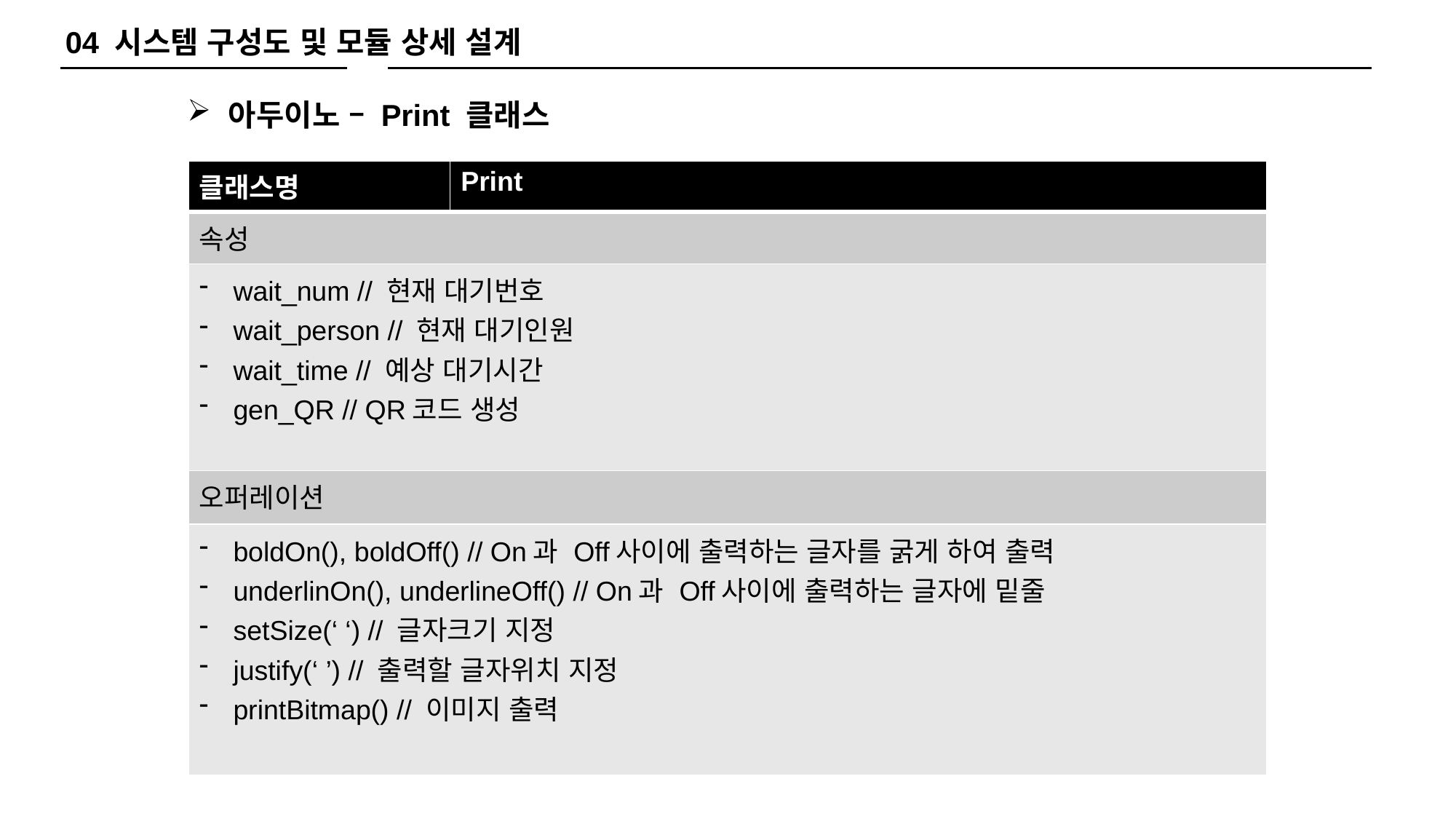

04 시스템 구성도 및 모듈 상세 설계
아두이노 – Print 클래스
| 클래스명 | Print |
| --- | --- |
| 속성 |  |
| wait\_num // 현재 대기번호 wait\_person // 현재 대기인원 wait\_time // 예상 대기시간 gen\_QR // QR코드 생성 |  |
| 오퍼레이션 |  |
| boldOn(), boldOff() // On과 Off사이에 출력하는 글자를 굵게 하여 출력 underlinOn(), underlineOff() // On과 Off사이에 출력하는 글자에 밑줄 setSize(‘ ‘) // 글자크기 지정 justify(‘ ’) // 출력할 글자위치 지정 printBitmap() // 이미지 출력 |  |